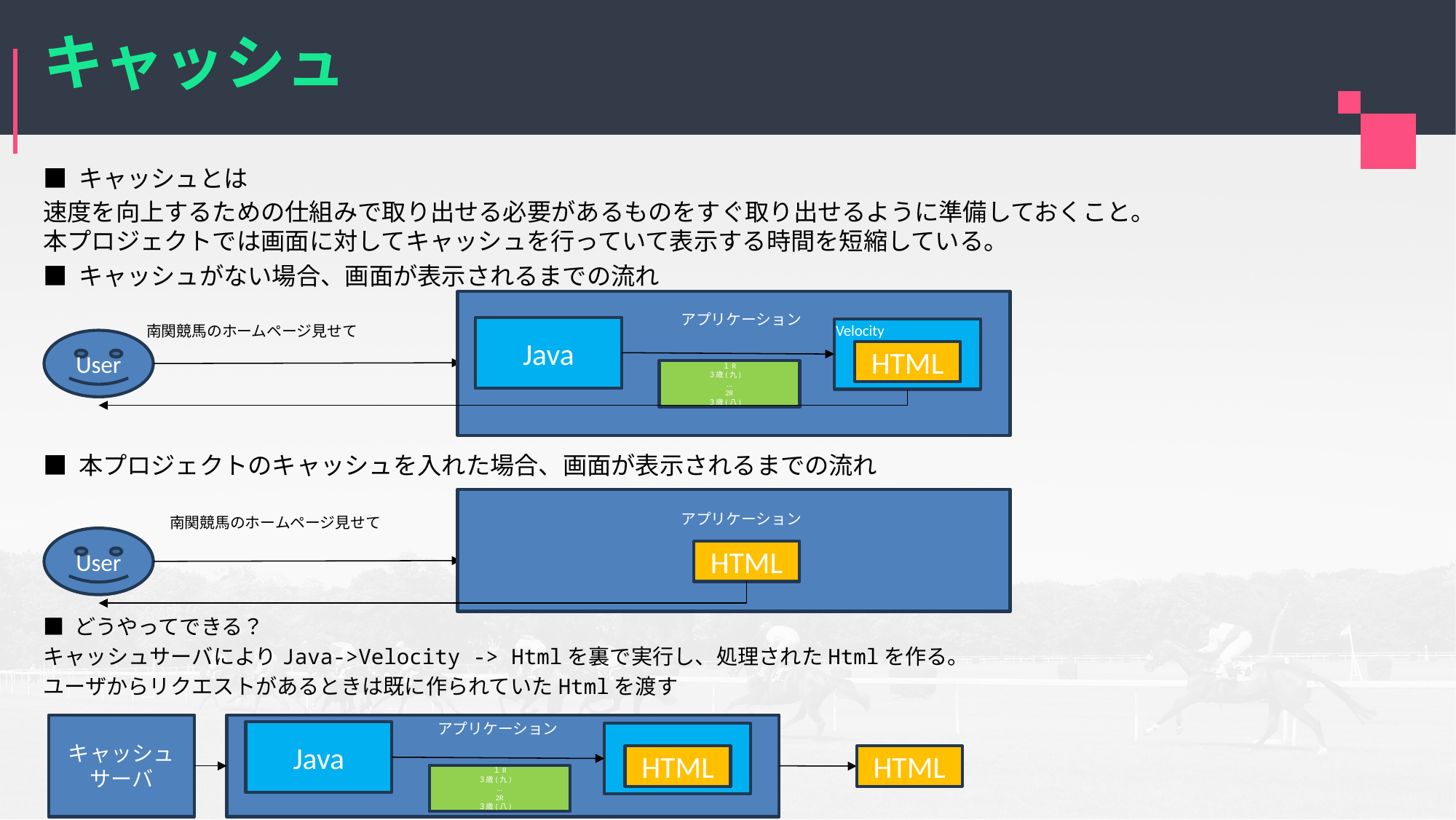

# キャッシュ
■ キャッシュとは
速度を向上するための仕組みで取り出せる必要があるものをすぐ取り出せるように準備しておくこと。本プロジェクトでは画面に対してキャッシュを行っていて表示する時間を短縮している。
■ キャッシュがない場合、画面が表示されるまでの流れ

アプリケーション
Velocity
南関競馬のホームページ見せて
アプリケーション
Java

User
HTML
１R
３歳(九)
…
2R
３歳(八)
■ 本プロジェクトのキャッシュを入れた場合、画面が表示されるまでの流れ

アプリケーション
南関競馬のホームページ見せて
アプリケーション
User
HTML
■ どうやってできる？
キャッシュサーバによりJava->Velocity -> Htmlを裏で実行し、処理されたHtmlを作る。
ユーザからリクエストがあるときは既に作られていたHtmlを渡す

アプリケーション
キャッシュサーバ

Java

HTML
HTML
１R
３歳(九)
…
2R
３歳(八)